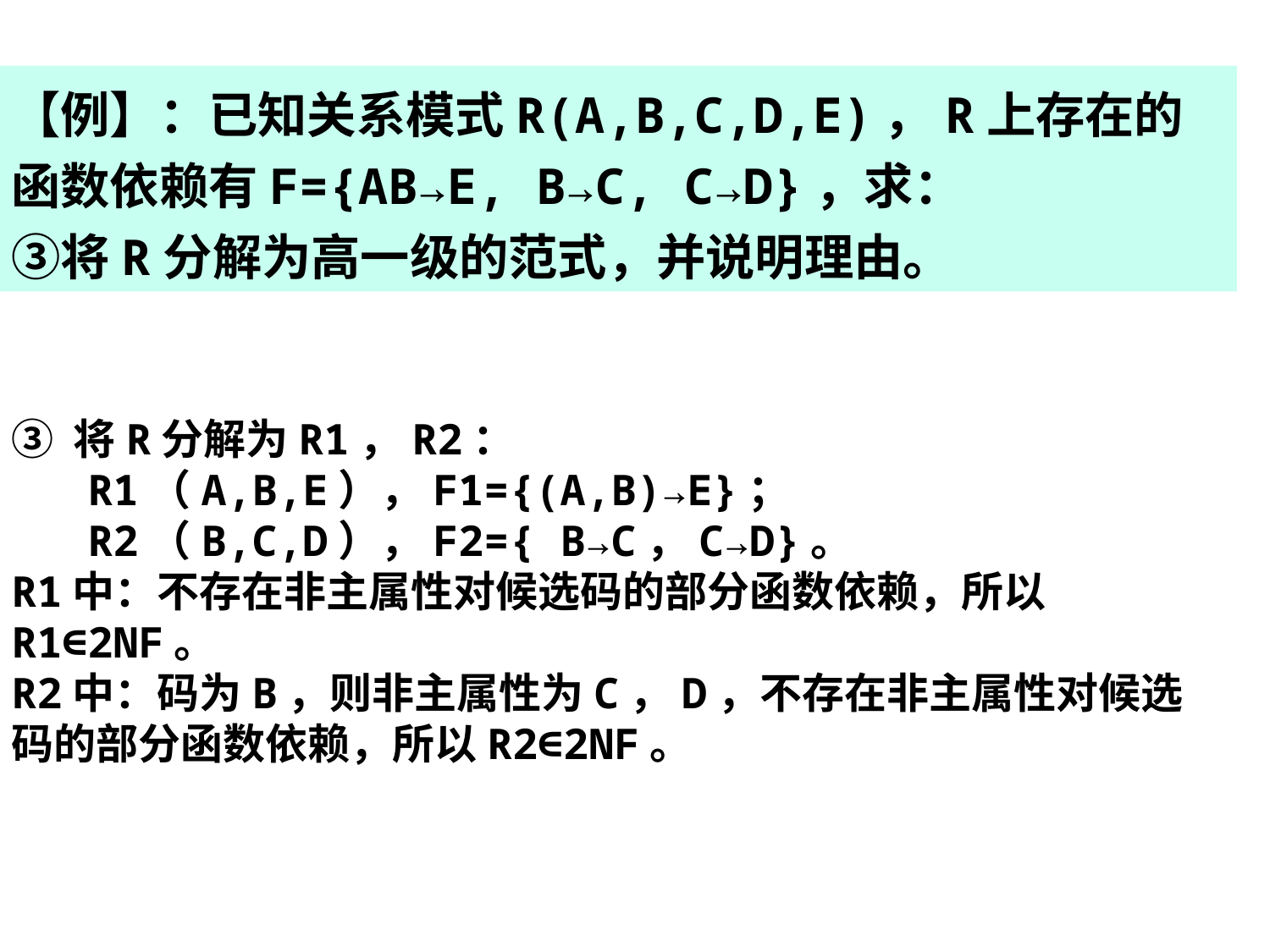

【例】：已知关系模式R(A,B,C,D,E)，R上存在的函数依赖有F={AB→E, B→C, C→D}，求：
③将R分解为高一级的范式，并说明理由。
③ 将R分解为R1，R2：
   R1（A,B,E），F1={(A,B)→E}；
   R2（B,C,D），F2={ B→C，C→D}。
R1中：不存在非主属性对候选码的部分函数依赖，所以R1∈2NF。
R2中：码为B，则非主属性为C，D，不存在非主属性对候选码的部分函数依赖，所以R2∈2NF。